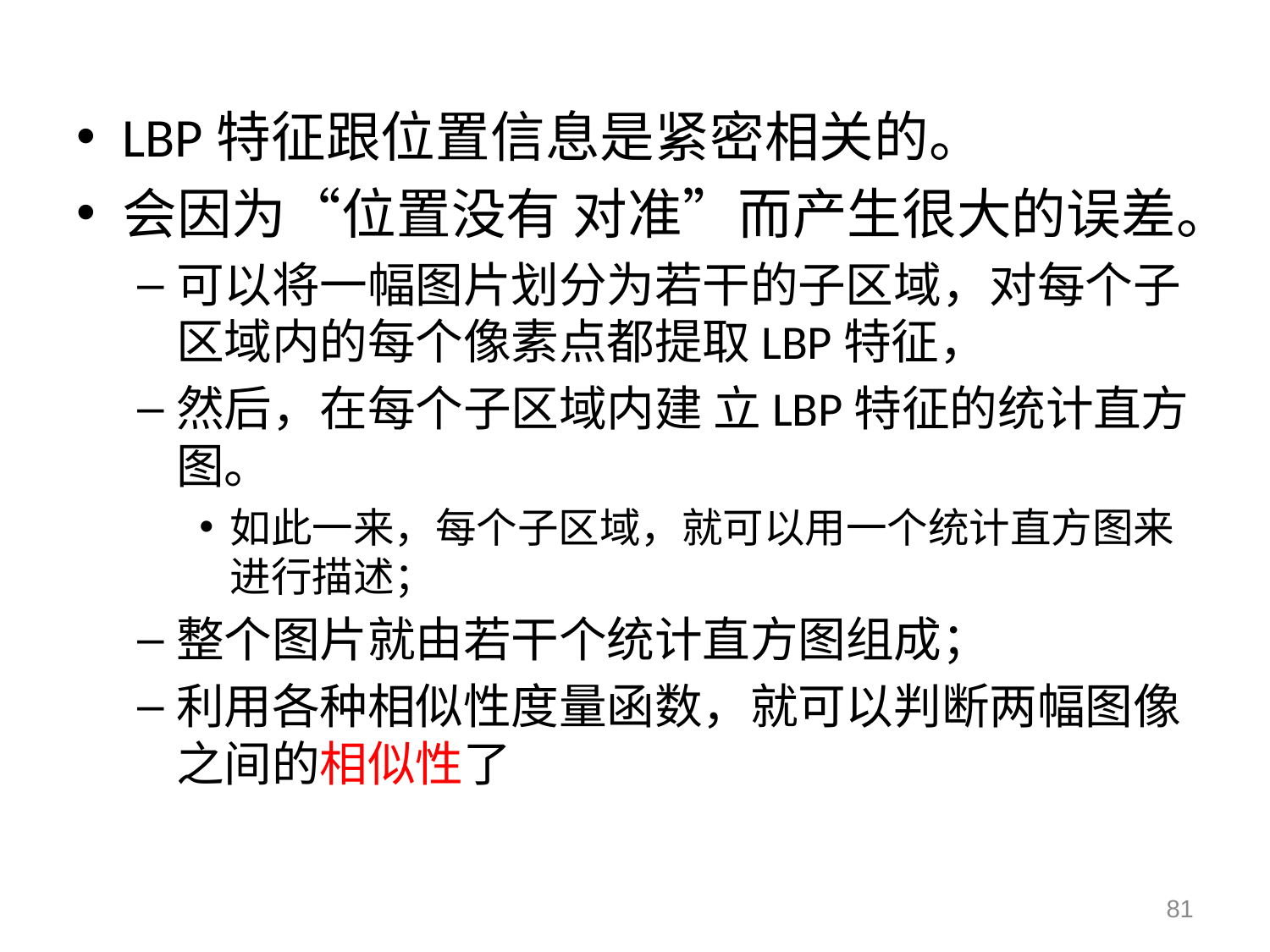

#
LBP特征跟位置信息是紧密相关的。
会因为“位置没有 对准”而产生很大的误差。
可以将一幅图片划分为若干的子区域，对每个子区域内的每个像素点都提取LBP特征，
然后，在每个子区域内建 立LBP特征的统计直方图。
如此一来，每个子区域，就可以用一个统计直方图来进行描述；
整个图片就由若干个统计直方图组成；
利用各种相似性度量函数，就可以判断两幅图像之间的相似性了

81